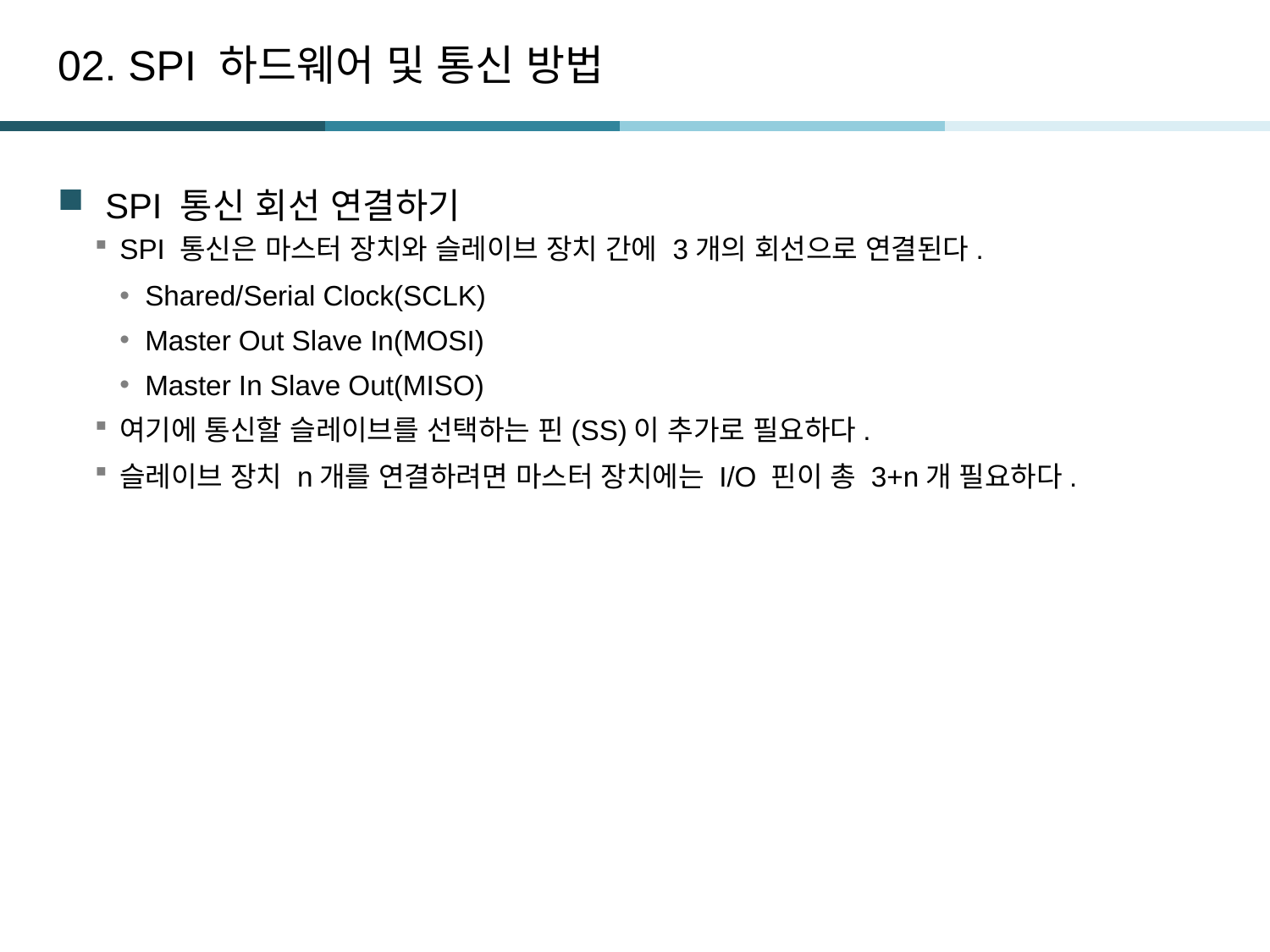

# 02. SPI 하드웨어 및 통신 방법
SPI 통신 회선 연결하기
SPI 통신은 마스터 장치와 슬레이브 장치 간에 3개의 회선으로 연결된다.
Shared/Serial Clock(SCLK)
Master Out Slave In(MOSI)
Master In Slave Out(MISO)
여기에 통신할 슬레이브를 선택하는 핀(SS)이 추가로 필요하다.
슬레이브 장치 n개를 연결하려면 마스터 장치에는 I/O 핀이 총 3+n개 필요하다.